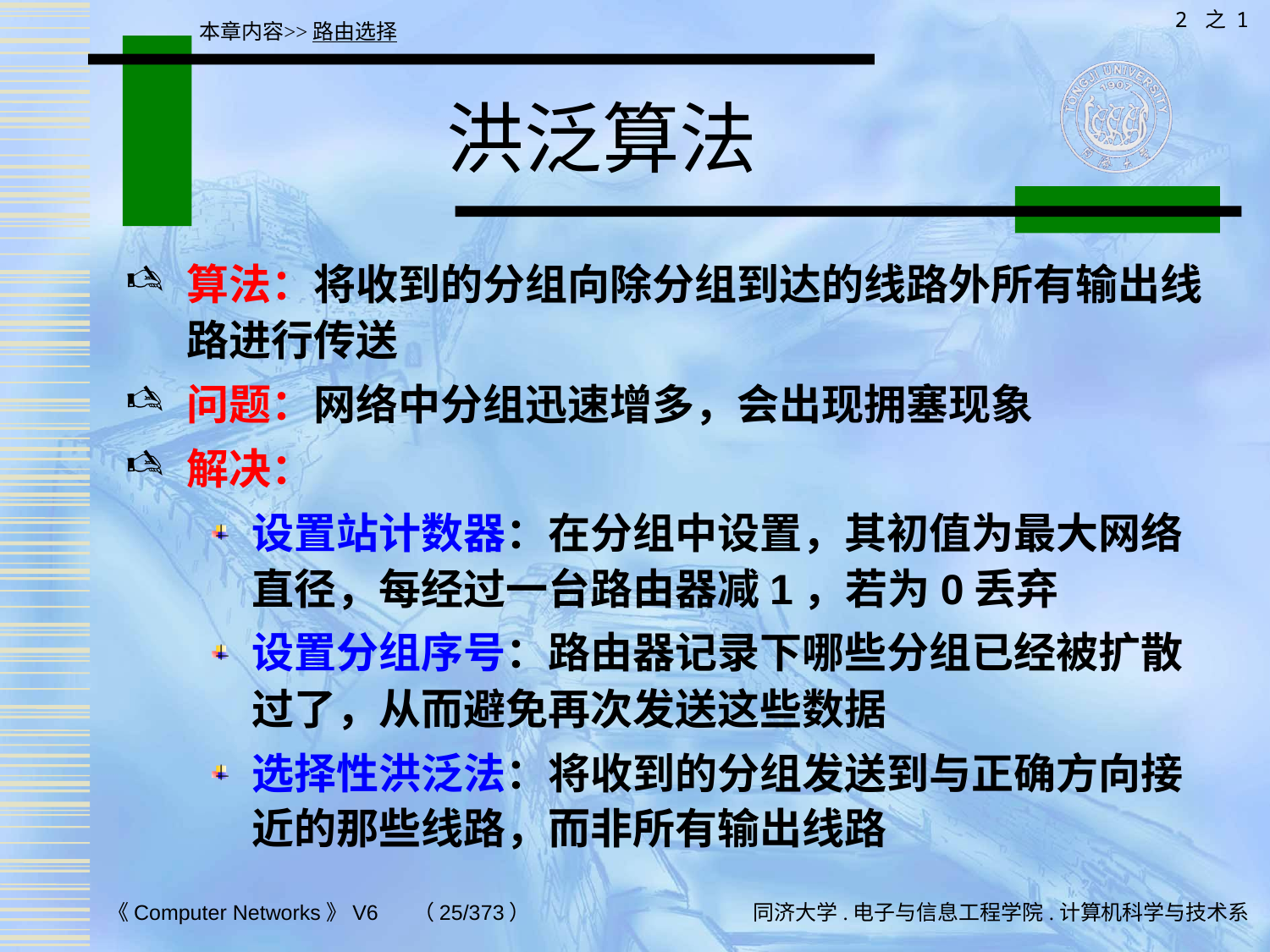

2 之 1
本章内容>>路由选择
# 洪泛算法
算法：将收到的分组向除分组到达的线路外所有输出线路进行传送
问题：网络中分组迅速增多，会出现拥塞现象
解决：
设置站计数器：在分组中设置，其初值为最大网络直径，每经过一台路由器减1，若为0丢弃
设置分组序号：路由器记录下哪些分组已经被扩散过了，从而避免再次发送这些数据
选择性洪泛法：将收到的分组发送到与正确方向接近的那些线路，而非所有输出线路